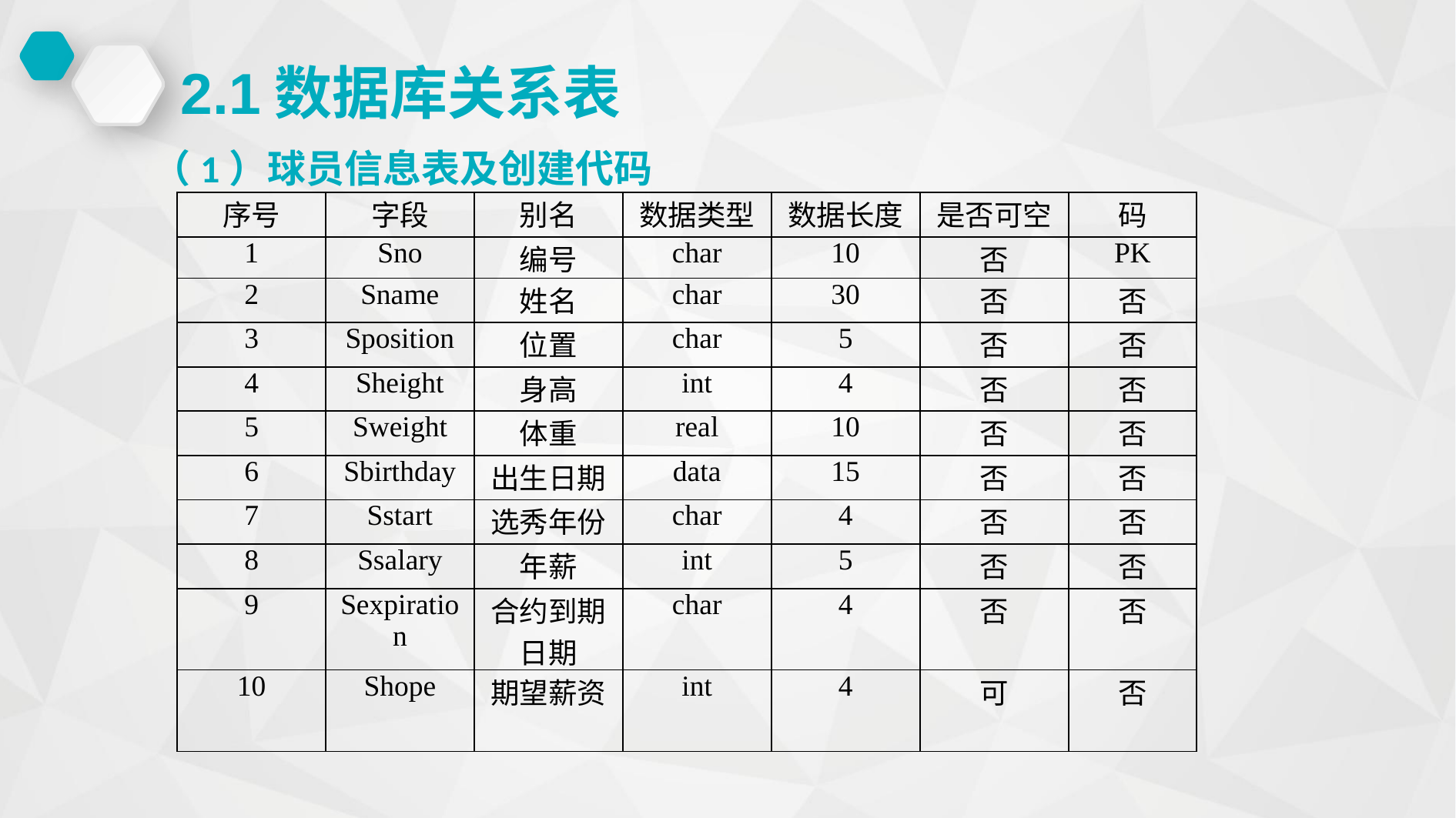

2.1数据库关系表
（1）球员信息表及创建代码
| 序号 | 字段 | 别名 | 数据类型 | 数据长度 | 是否可空 | 码 |
| --- | --- | --- | --- | --- | --- | --- |
| 1 | Sno | 编号 | char | 10 | 否 | PK |
| 2 | Sname | 姓名 | char | 30 | 否 | 否 |
| 3 | Sposition | 位置 | char | 5 | 否 | 否 |
| 4 | Sheight | 身高 | int | 4 | 否 | 否 |
| 5 | Sweight | 体重 | real | 10 | 否 | 否 |
| 6 | Sbirthday | 出生日期 | data | 15 | 否 | 否 |
| 7 | Sstart | 选秀年份 | char | 4 | 否 | 否 |
| 8 | Ssalary | 年薪 | int | 5 | 否 | 否 |
| 9 | Sexpiration | 合约到期日期 | char | 4 | 否 | 否 |
| 10 | Shope | 期望薪资 | int | 4 | 可 | 否 |